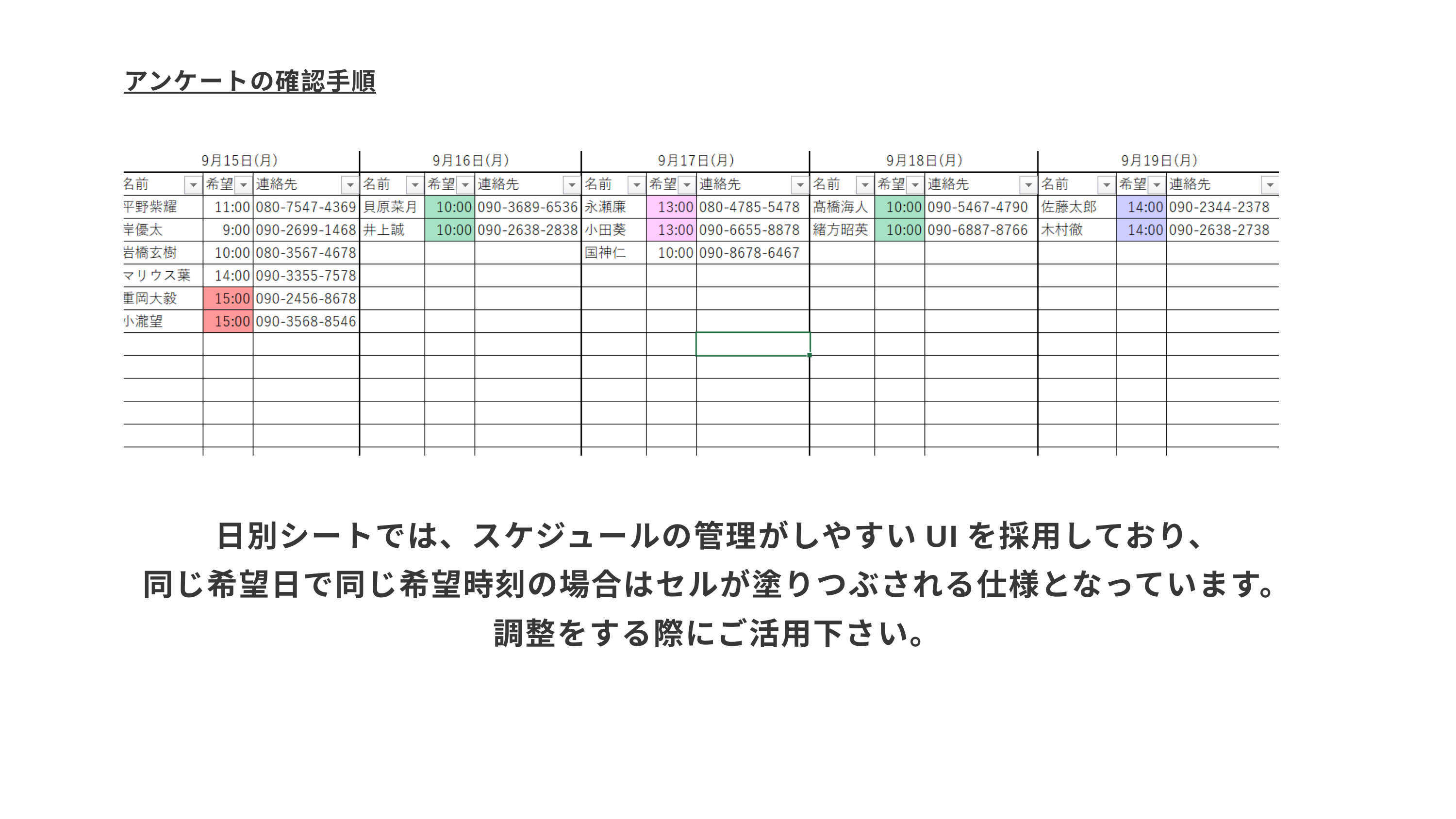

アンケートの確認手順

日別シートでは、スケジュールの管理がしやすいUIを採用しており、
同じ希望日で同じ希望時刻の場合はセルが塗りつぶされる仕様となっています。
調整をする際にご活用下さい。